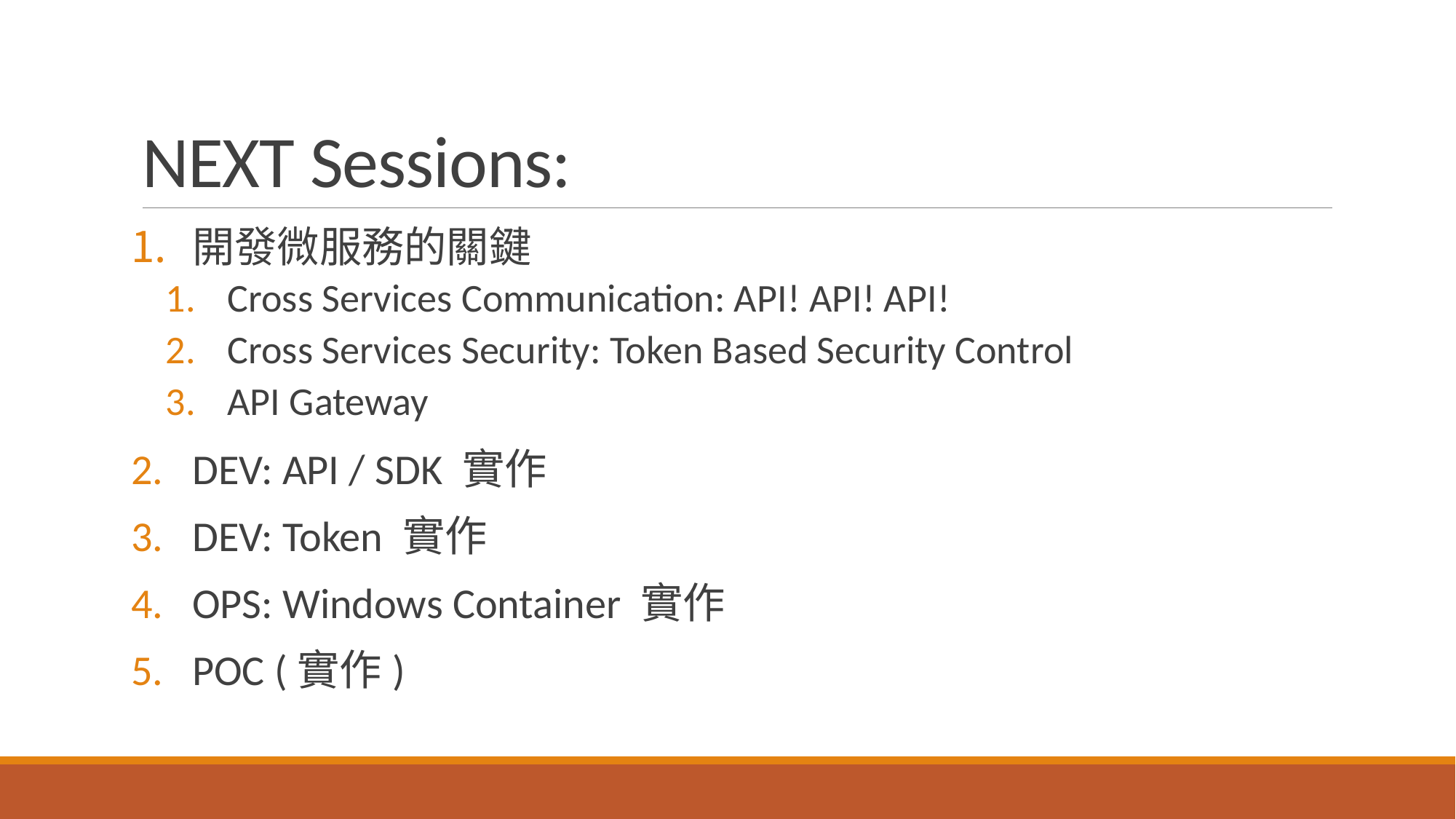

# NEXT Sessions:
開發微服務的關鍵
Cross Services Communication: API! API! API!
Cross Services Security: Token Based Security Control
API Gateway
DEV: API / SDK 實作
DEV: Token 實作
OPS: Windows Container 實作
POC (實作)